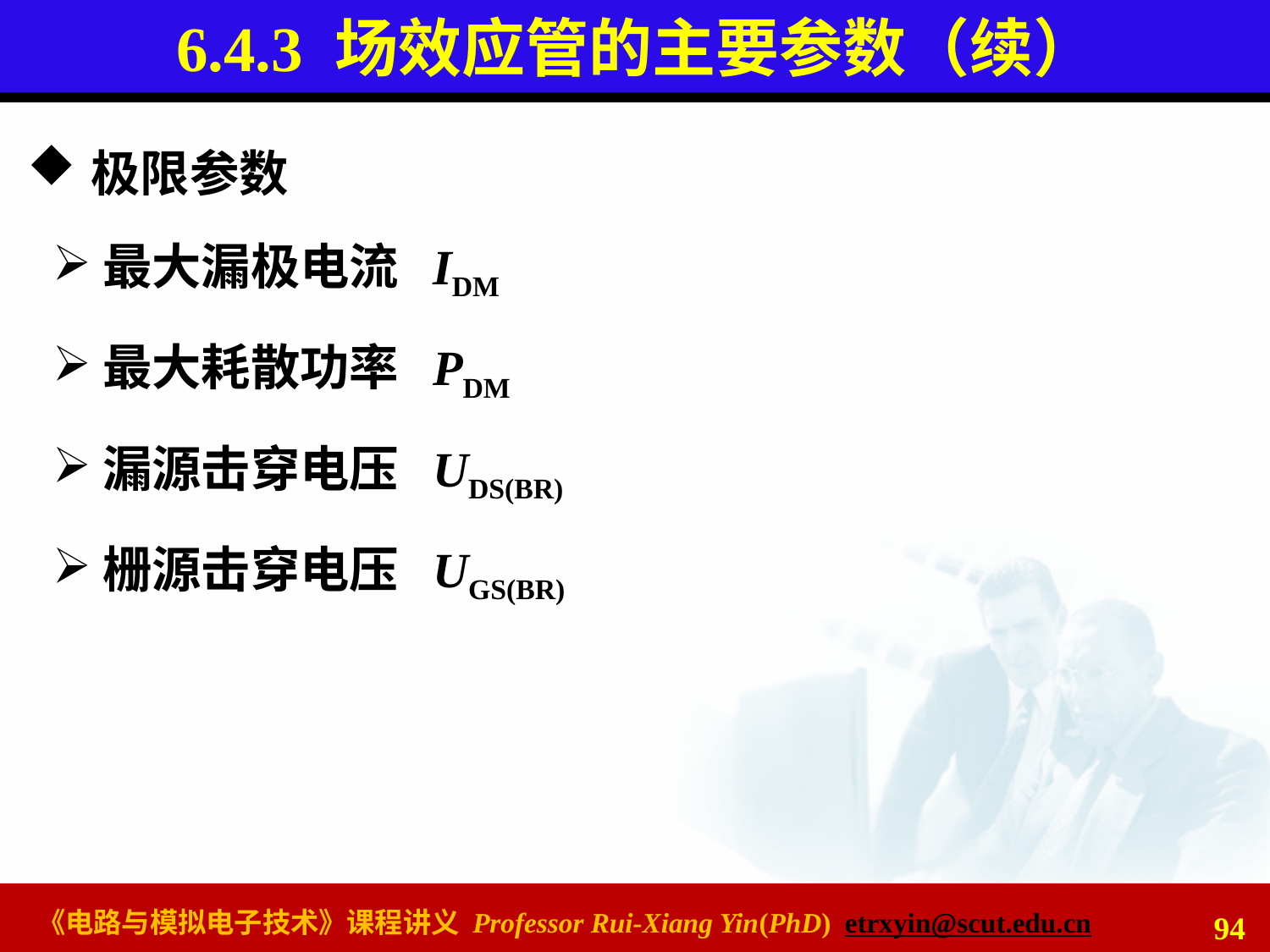

# 6.4.3 场效应管的主要参数（续）
极限参数
最大漏极电流  IDM
最大耗散功率  PDM
漏源击穿电压  UDS(BR)
栅源击穿电压  UGS(BR)
94